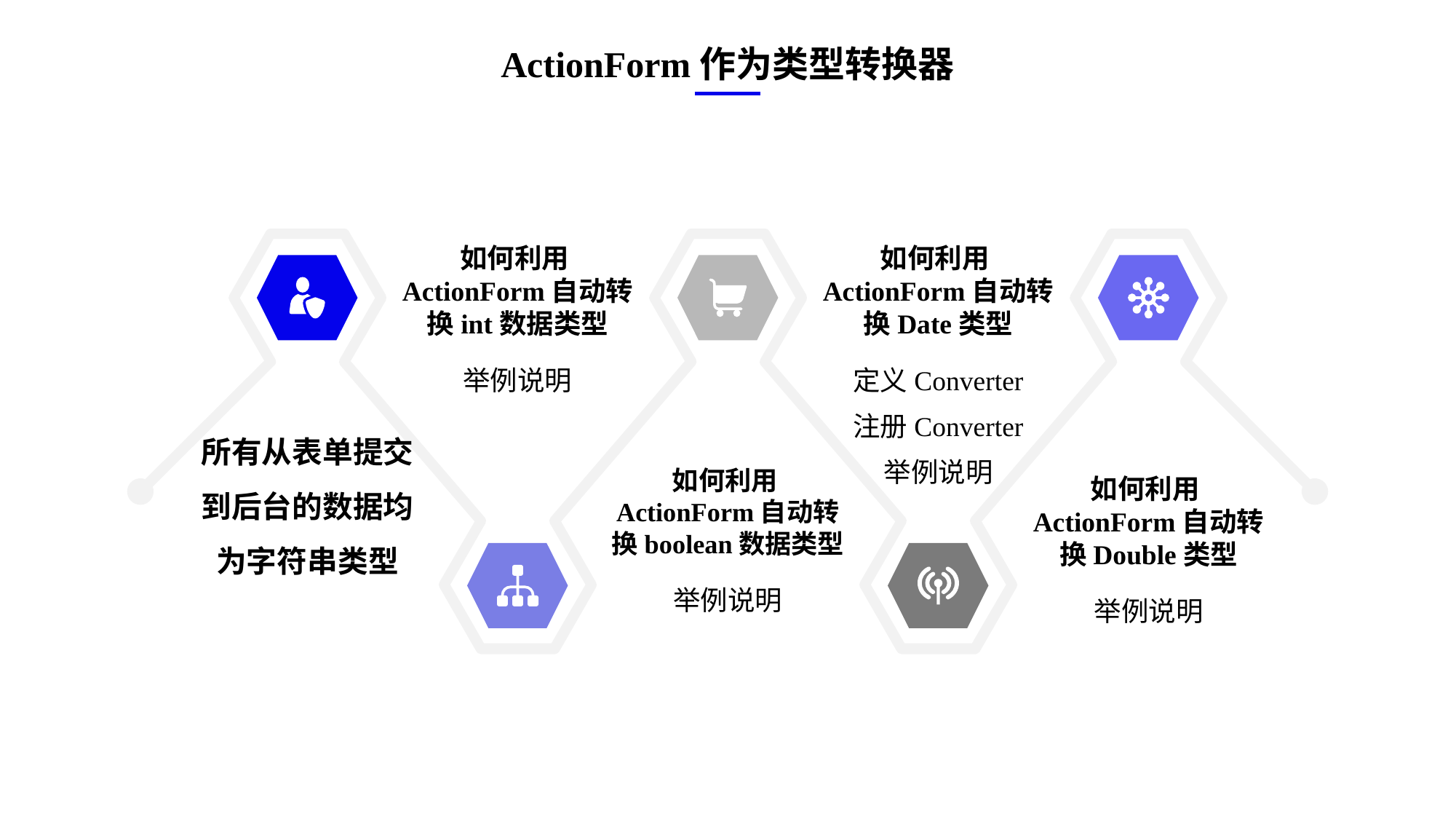

ActionForm作为类型转换器
e7d195523061f1c0ae0eb3eed39d2bcef4622b2499a05fe6567B54A876BEB457BD1EB8EBE9915191D1FA2E860D28D251AB291D9CBBDD28D4BD16020FD75D8281481517FC21E86E4C931520AFA1087E92E357E3DB373CA326F6F926B1A67F681E99E875FFD293B2C32B3919AE4D43F9436862A7DD54F9346DF3662D8AB7319030EF75D53FF682DE13
如何利用ActionForm自动转换int数据类型
举例说明

如何利用ActionForm自动转换Date类型
定义Converter
注册Converter
举例说明

所有从表单提交到后台的数据均为字符串类型
如何利用ActionForm自动转换boolean数据类型
举例说明
如何利用ActionForm自动转换Double类型
举例说明